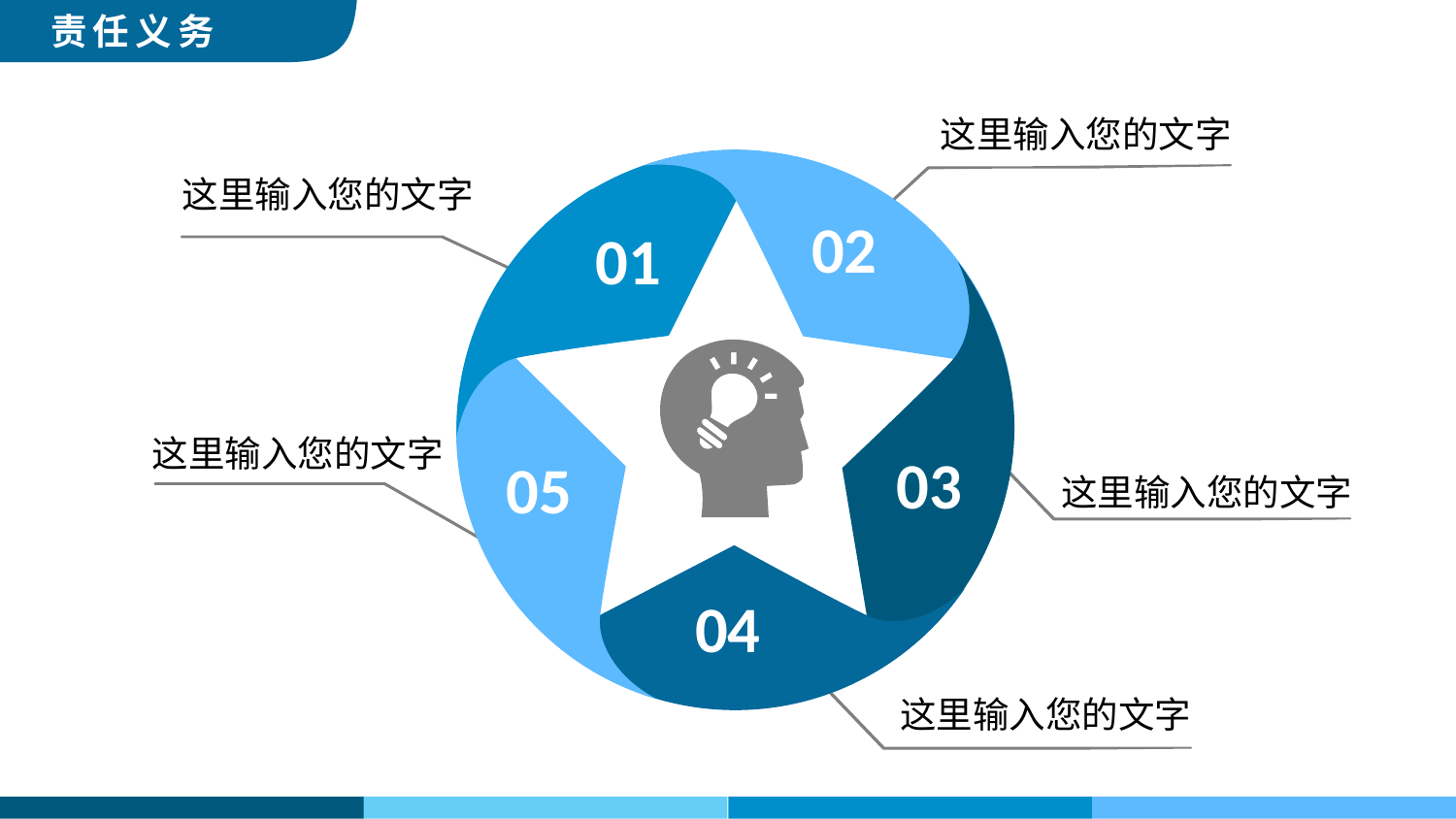

责任义务

这里输入您的文字

02
这里输入您的文字

01

03

05

这里输入您的文字

这里输入您的文字

04

这里输入您的文字